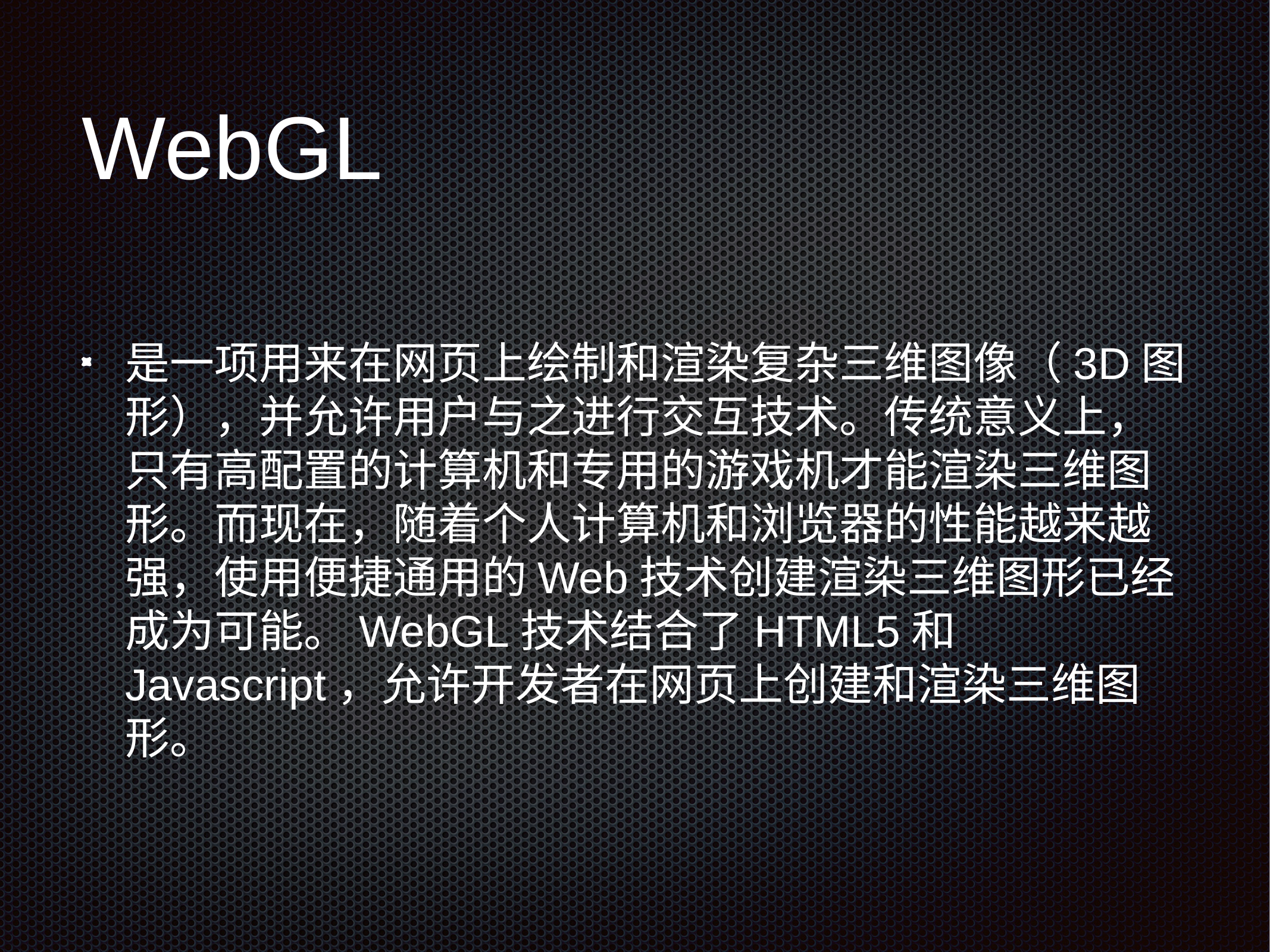

# WebGL
是一项用来在网页上绘制和渲染复杂三维图像（3D图形），并允许用户与之进行交互技术。传统意义上，只有高配置的计算机和专用的游戏机才能渲染三维图形。而现在，随着个人计算机和浏览器的性能越来越强，使用便捷通用的Web技术创建渲染三维图形已经成为可能。WebGL技术结合了HTML5和Javascript，允许开发者在网页上创建和渲染三维图形。